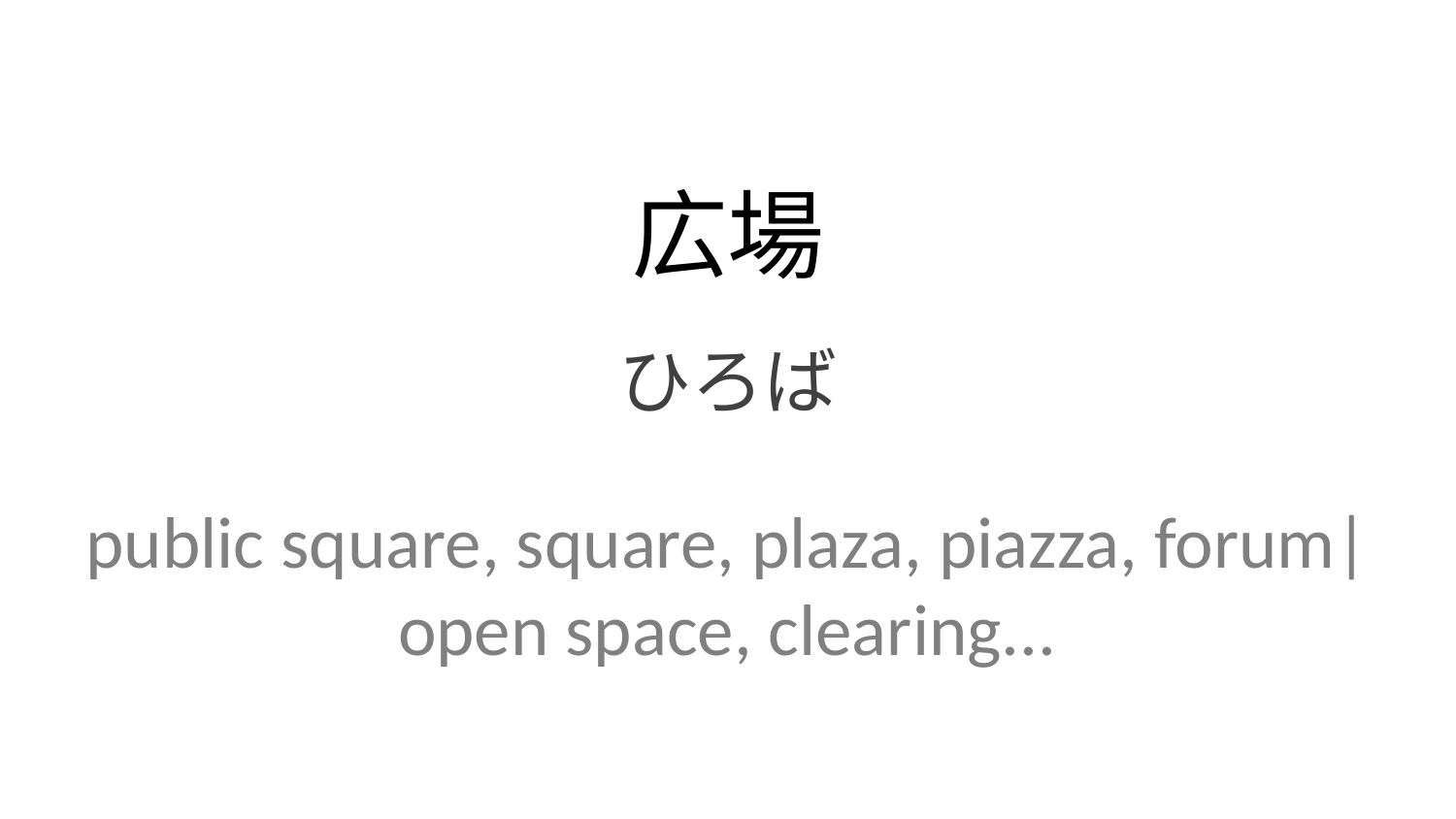

広場

ひろば
public square, square, plaza, piazza, forum| open space, clearing...